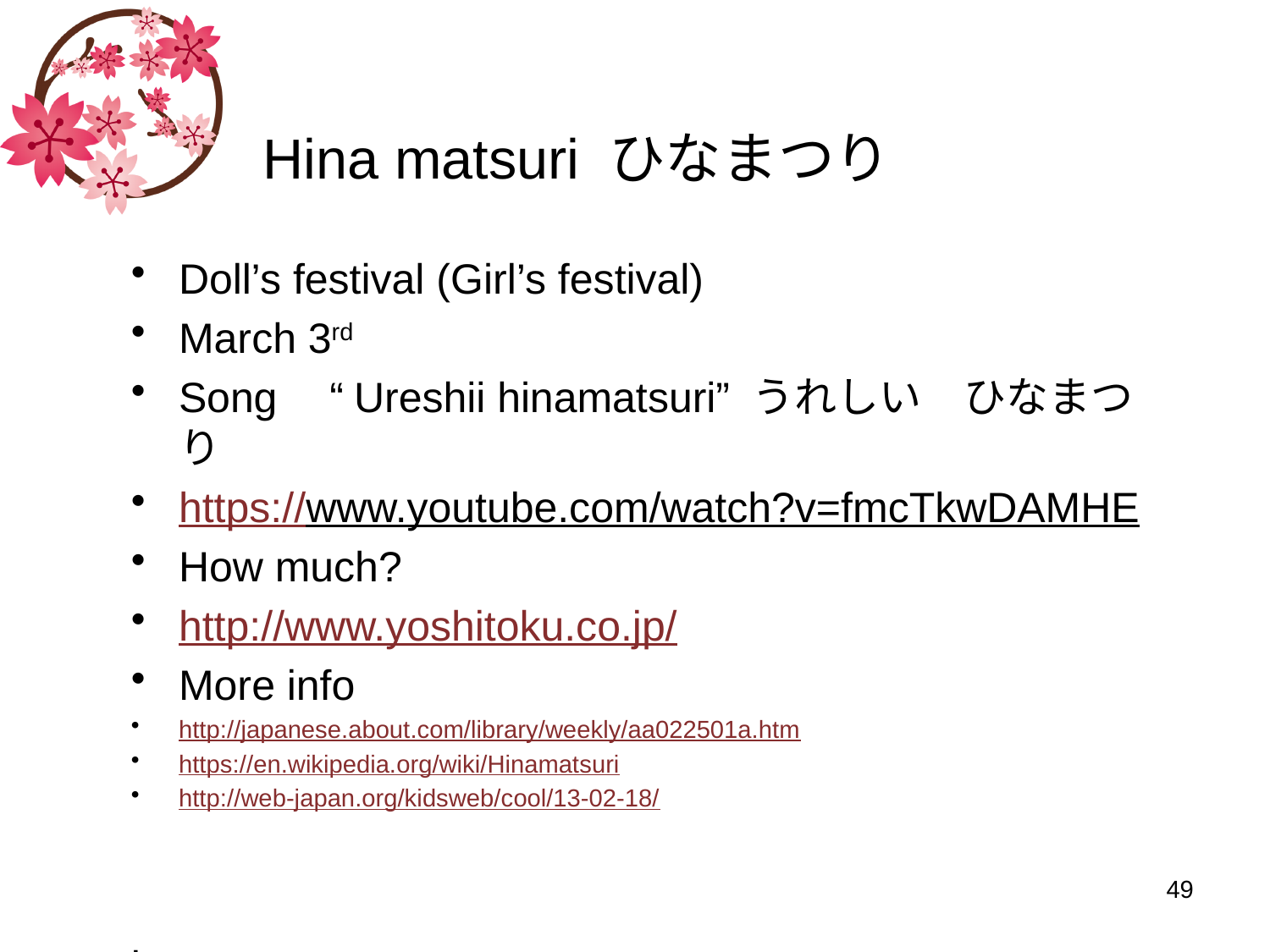

# Hina matsuri ひなまつり
Doll’s festival (Girl’s festival)
March 3rd
Song　“Ureshii hinamatsuri” うれしい　ひなまつり
https://www.youtube.com/watch?v=fmcTkwDAMHE
How much?
http://www.yoshitoku.co.jp/
More info
http://japanese.about.com/library/weekly/aa022501a.htm
https://en.wikipedia.org/wiki/Hinamatsuri
http://web-japan.org/kidsweb/cool/13-02-18/

l

49